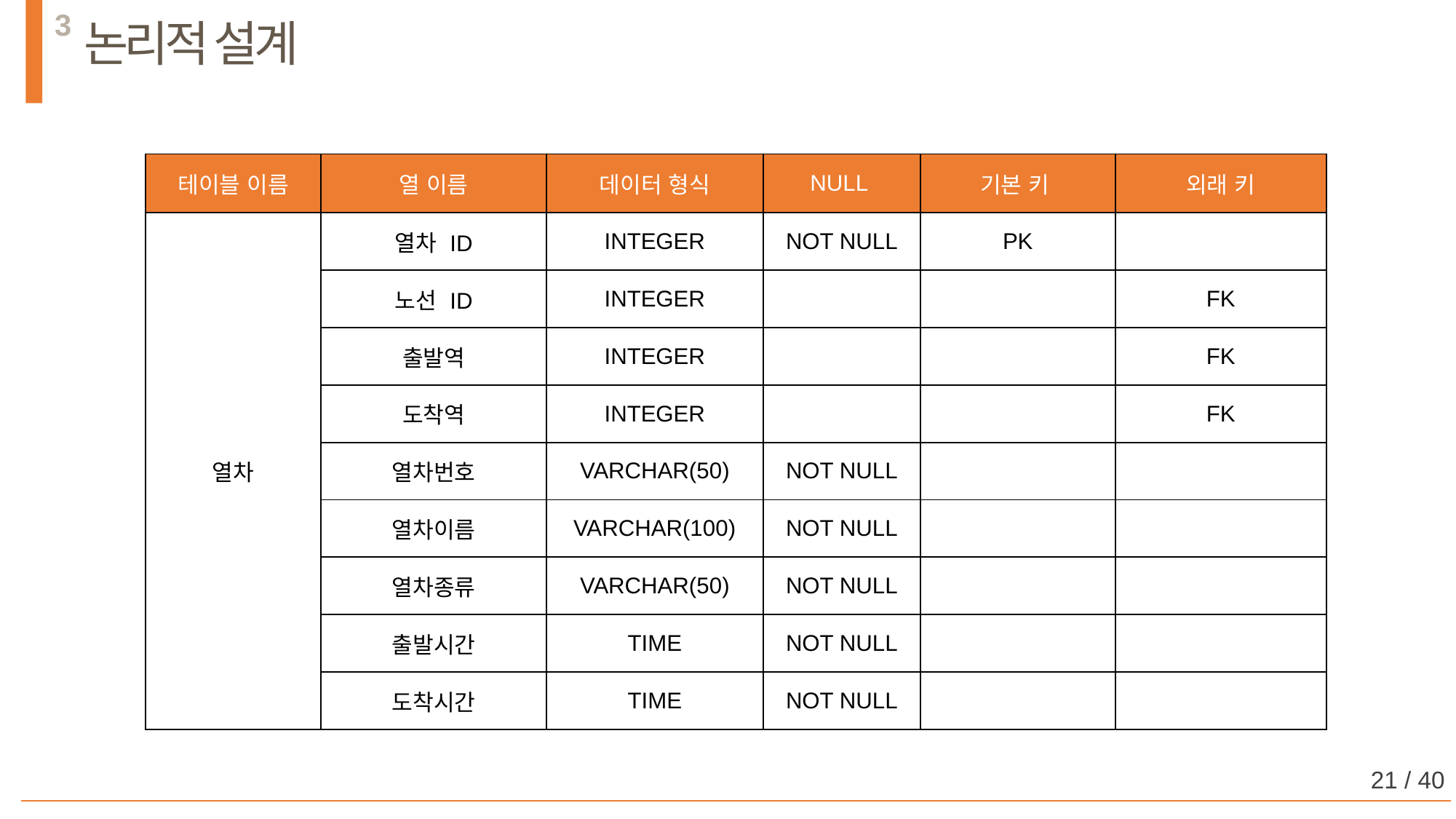

3
논리적 설계

| 테이블 이름 | 열 이름 | 데이터 형식 | NULL | 기본 키 | 외래 키 |
| --- | --- | --- | --- | --- | --- |
| 열차 | 열차 ID | INTEGER | NOT NULL | PK |  |
|  | 노선 ID | INTEGER |  |  | FK |
|  | 출발역 | INTEGER |  |  | FK |
|  | 도착역 | INTEGER |  |  | FK |
|  | 열차번호 | VARCHAR(50) | NOT NULL |  |  |
|  | 열차이름 | VARCHAR(100) | NOT NULL |  |  |
|  | 열차종류 | VARCHAR(50) | NOT NULL |  |  |
|  | 출발시간 | TIME | NOT NULL |  |  |
|  | 도착시간 | TIME | NOT NULL |  |  |